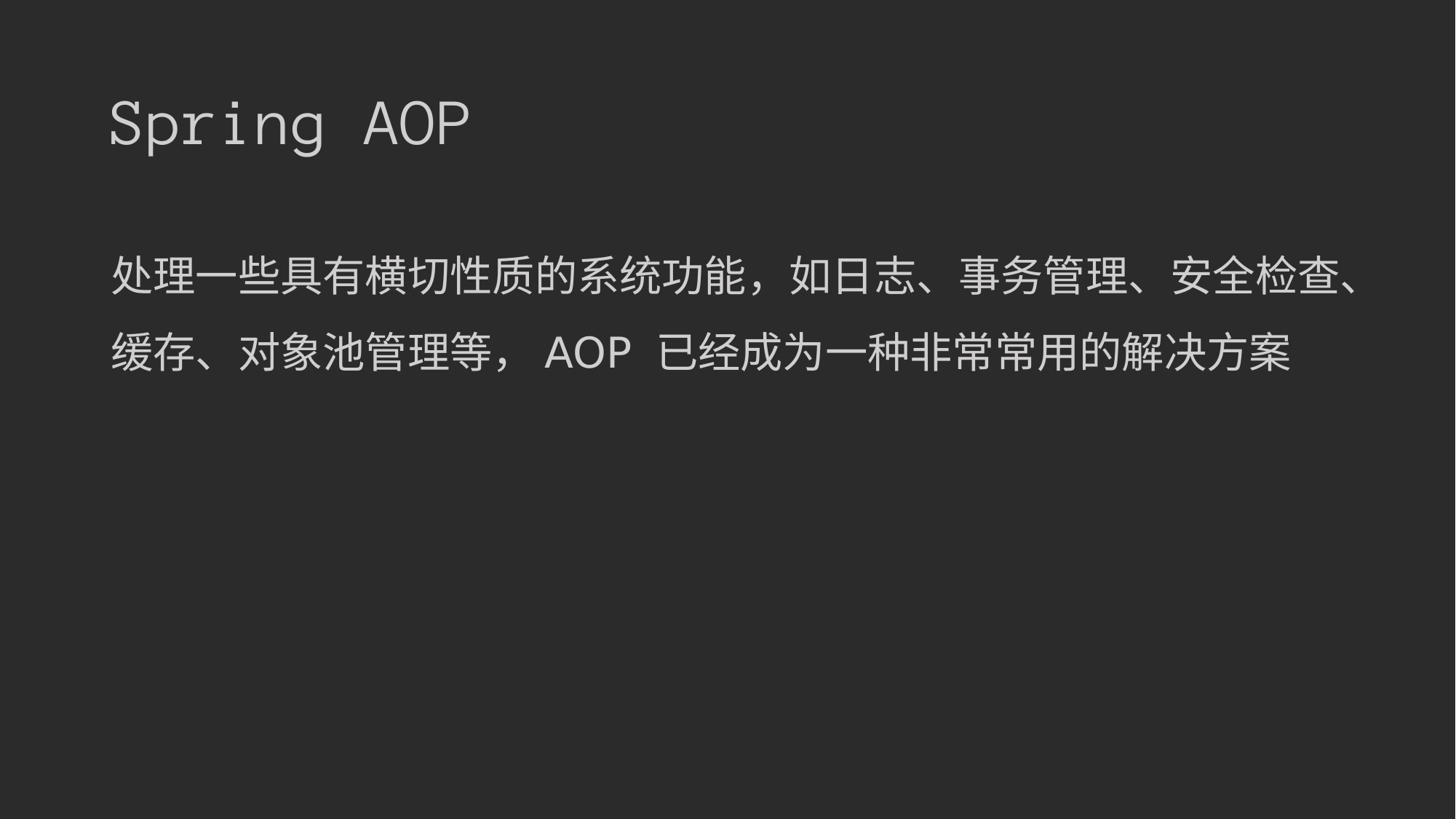

# Spring AOP
处理一些具有横切性质的系统功能，如日志、事务管理、安全检查、缓存、对象池管理等，AOP 已经成为一种非常常用的解决方案